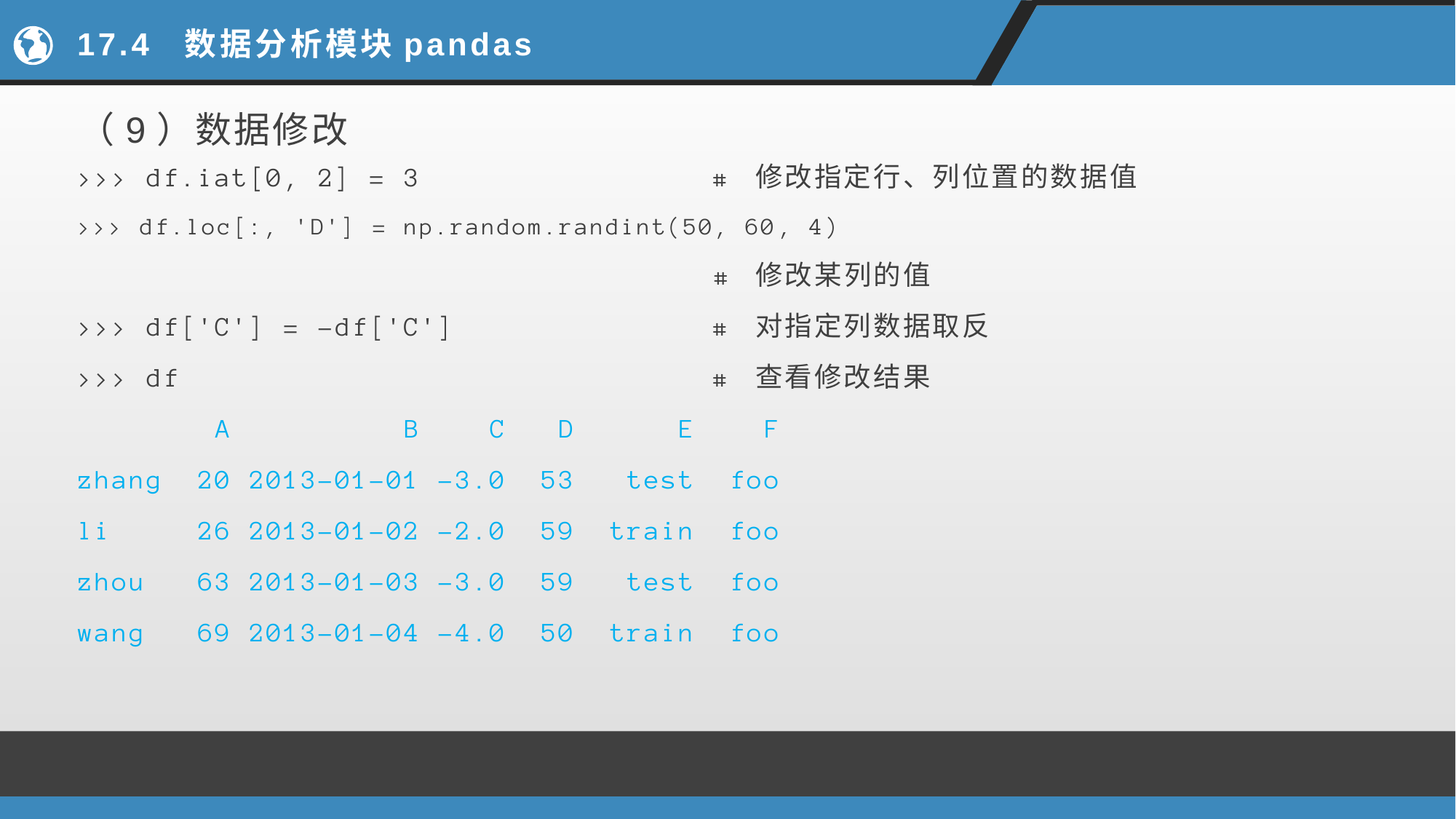

# 17.4  数据分析模块pandas

（9）数据修改
>>> df.iat[0, 2] = 3                 # 修改指定行、列位置的数据值
>>> df.loc[:, 'D'] = np.random.randint(50, 60, 4)
                                     # 修改某列的值
>>> df['C'] = -df['C']               # 对指定列数据取反
>>> df                               # 查看修改结果
        A          B    C   D      E    F
zhang  20 2013-01-01 -3.0  53   test  foo
li     26 2013-01-02 -2.0  59  train  foo
zhou   63 2013-01-03 -3.0  59   test  foo
wang   69 2013-01-04 -4.0  50  train  foo